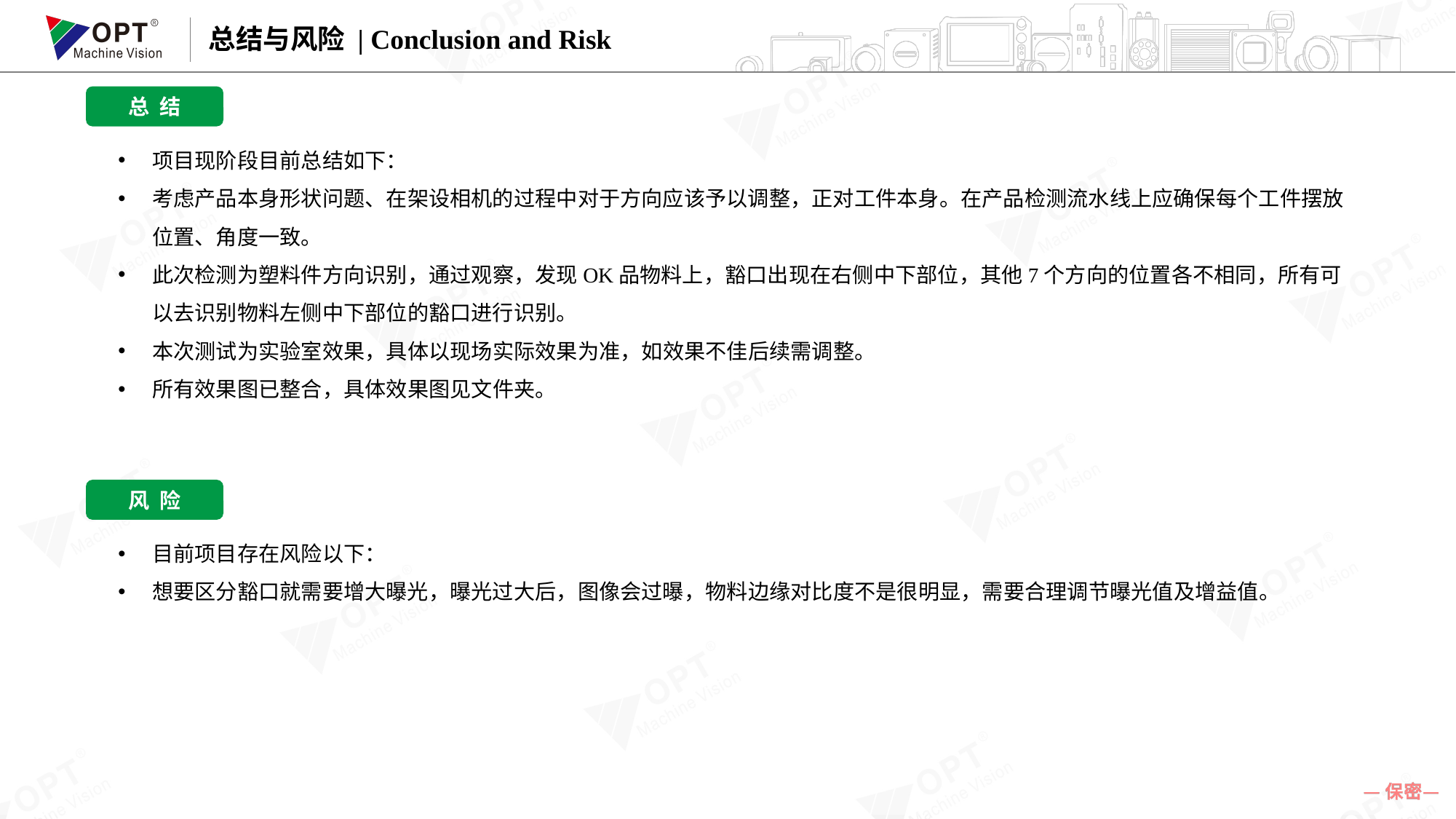

总结与风险 | Conclusion and Risk
总  结
项目现阶段目前总结如下：
考虑产品本身形状问题、在架设相机的过程中对于方向应该予以调整，正对工件本身。在产品检测流水线上应确保每个工件摆放位置、角度一致。
此次检测为塑料件方向识别，通过观察，发现OK品物料上，豁口出现在右侧中下部位，其他7个方向的位置各不相同，所有可以去识别物料左侧中下部位的豁口进行识别。
本次测试为实验室效果，具体以现场实际效果为准，如效果不佳后续需调整。
所有效果图已整合，具体效果图见文件夹。
风  险
目前项目存在风险以下：
想要区分豁口就需要增大曝光，曝光过大后，图像会过曝，物料边缘对比度不是很明显，需要合理调节曝光值及增益值。